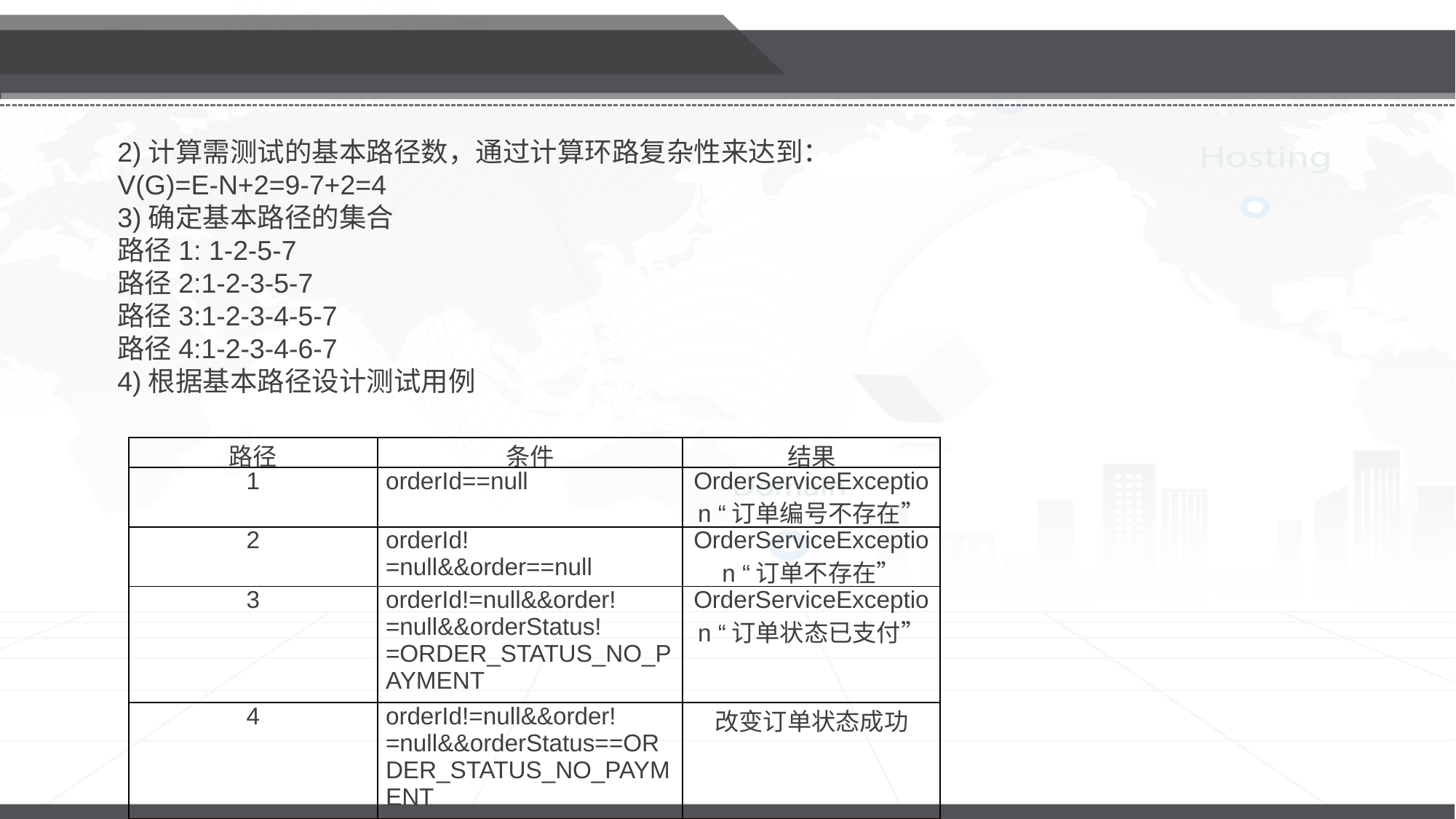

2)计算需测试的基本路径数，通过计算环路复杂性来达到：
V(G)=E-N+2=9-7+2=4
3)确定基本路径的集合
路径1: 1-2-5-7
路径2:1-2-3-5-7
路径3:1-2-3-4-5-7
路径4:1-2-3-4-6-7
4)根据基本路径设计测试用例

| 路径 | 条件 | 结果 |
| --- | --- | --- |
| 1 | orderId==null | OrderServiceException “订单编号不存在” |
| 2 | orderId!=null&&order==null | OrderServiceException “订单不存在” |
| 3 | orderId!=null&&order!=null&&orderStatus!=ORDER\_STATUS\_NO\_PAYMENT | OrderServiceException “订单状态已支付” |
| 4 | orderId!=null&&order!=null&&orderStatus==ORDER\_STATUS\_NO\_PAYMENT | 改变订单状态成功 |